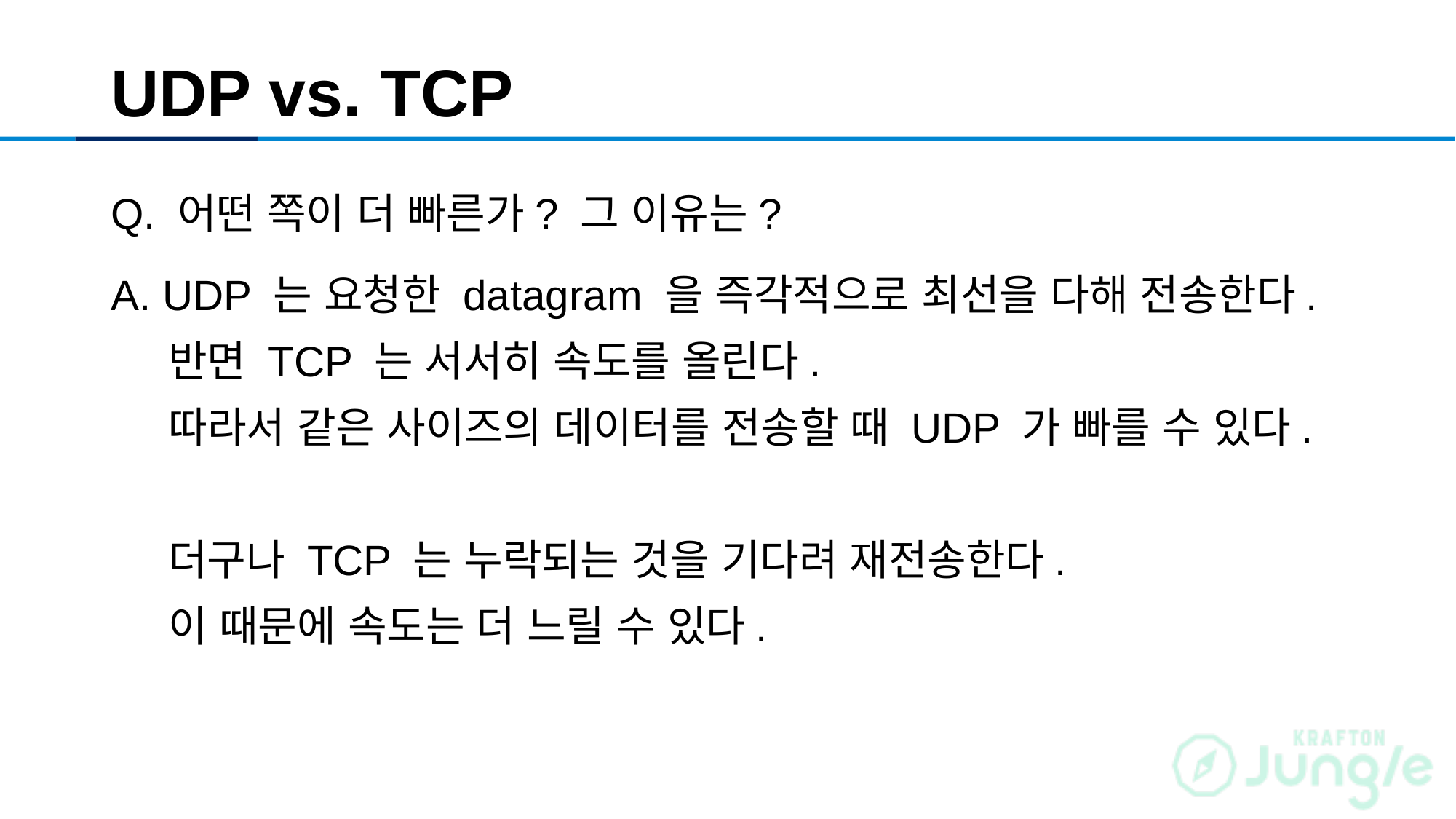

# UDP vs. TCP
Q. 어떤 쪽이 더 빠른가? 그 이유는?
A. UDP 는 요청한 datagram 을 즉각적으로 최선을 다해 전송한다.
    반면 TCP 는 서서히 속도를 올린다.
    따라서 같은 사이즈의 데이터를 전송할 때 UDP 가 빠를 수 있다.
    더구나 TCP 는 누락되는 것을 기다려 재전송한다.
    이 때문에 속도는 더 느릴 수 있다.